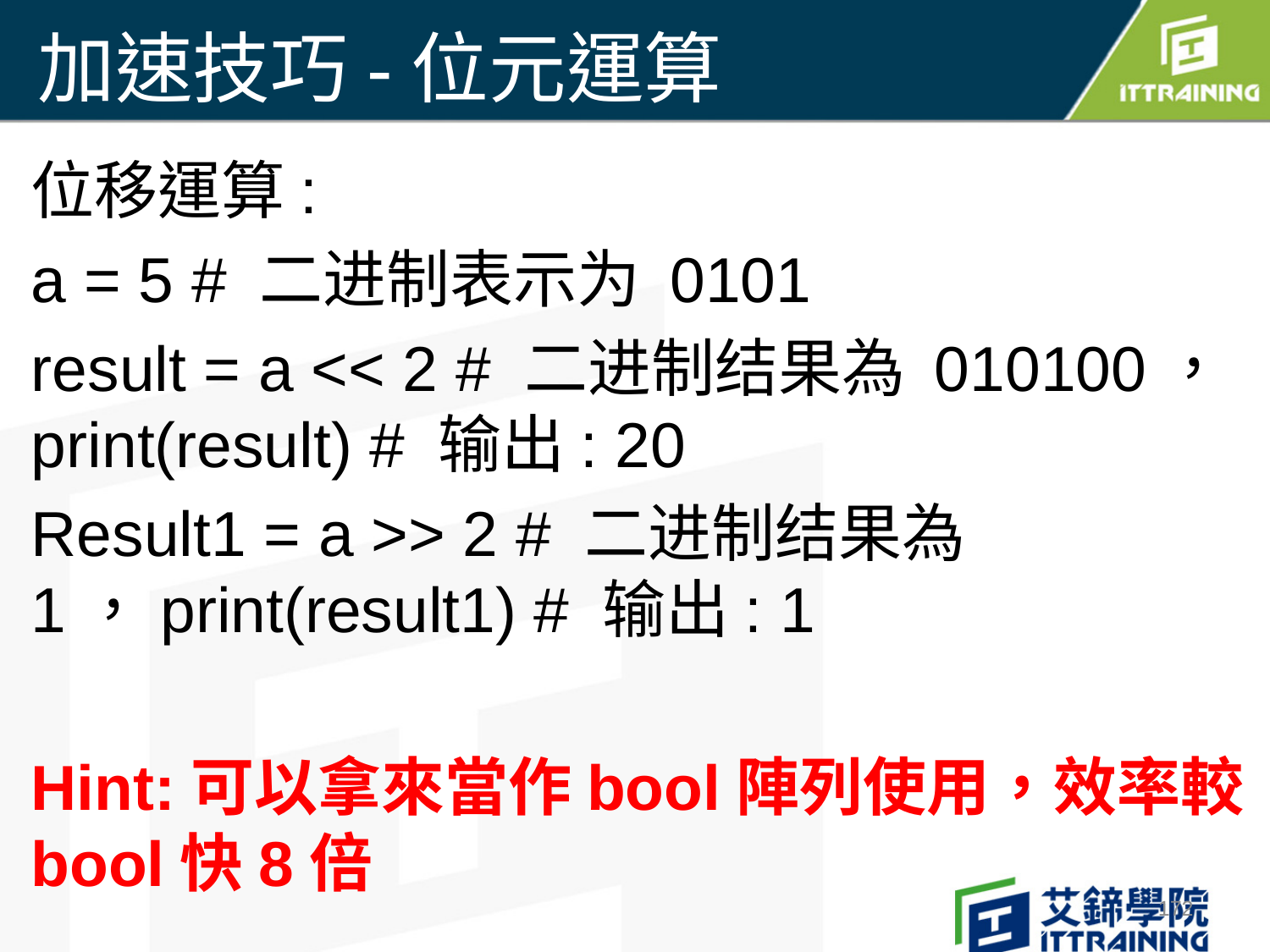

# 加速技巧-位元運算
位移運算:
a = 5 # 二进制表示为 0101
result = a << 2 # 二进制结果為 010100，print(result) # 输出: 20
Result1 = a >> 2 # 二进制结果為 1，print(result1) # 输出: 1

Hint:可以拿來當作bool陣列使用，效率較bool快8倍
172